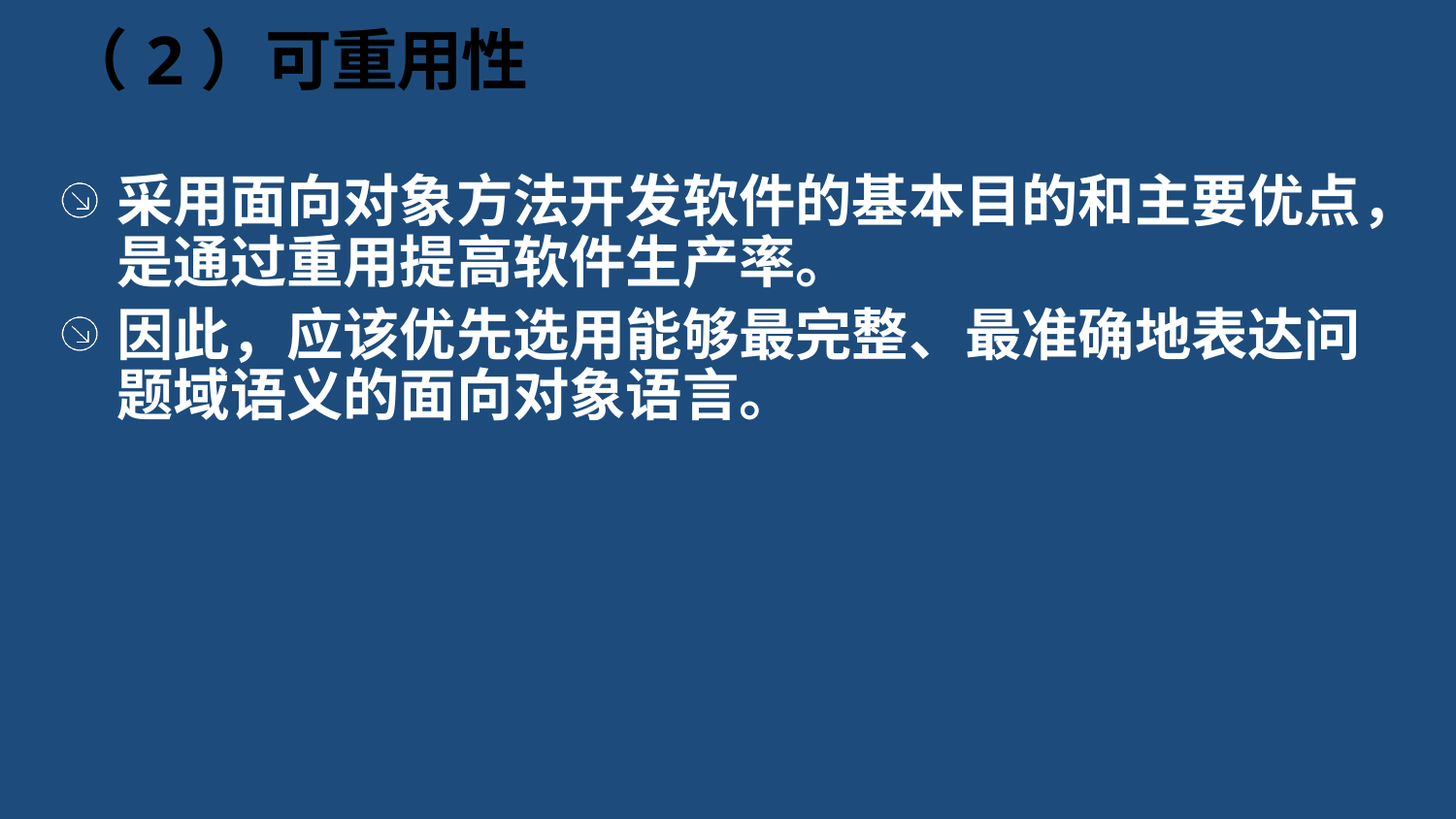

# （2）可重用性
采用面向对象方法开发软件的基本目的和主要优点，是通过重用提高软件生产率。
因此，应该优先选用能够最完整、最准确地表达问题域语义的面向对象语言。